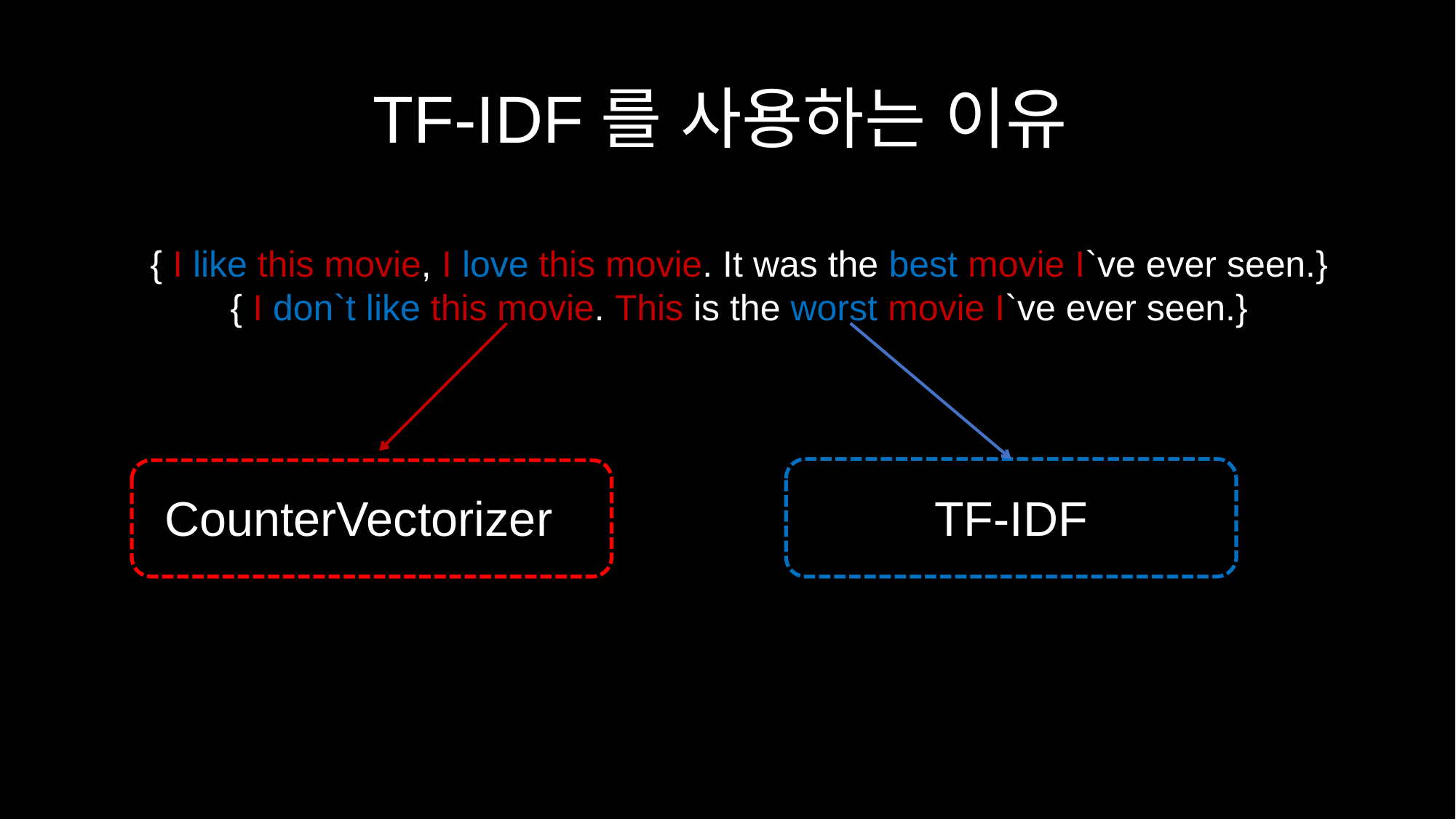

# TF-IDF를 사용하는 이유
{ I like this movie, I love this movie. It was the best movie I`ve ever seen.}
{ I don`t like this movie. This is the worst movie I`ve ever seen.}
TF-IDF
CounterVectorizer